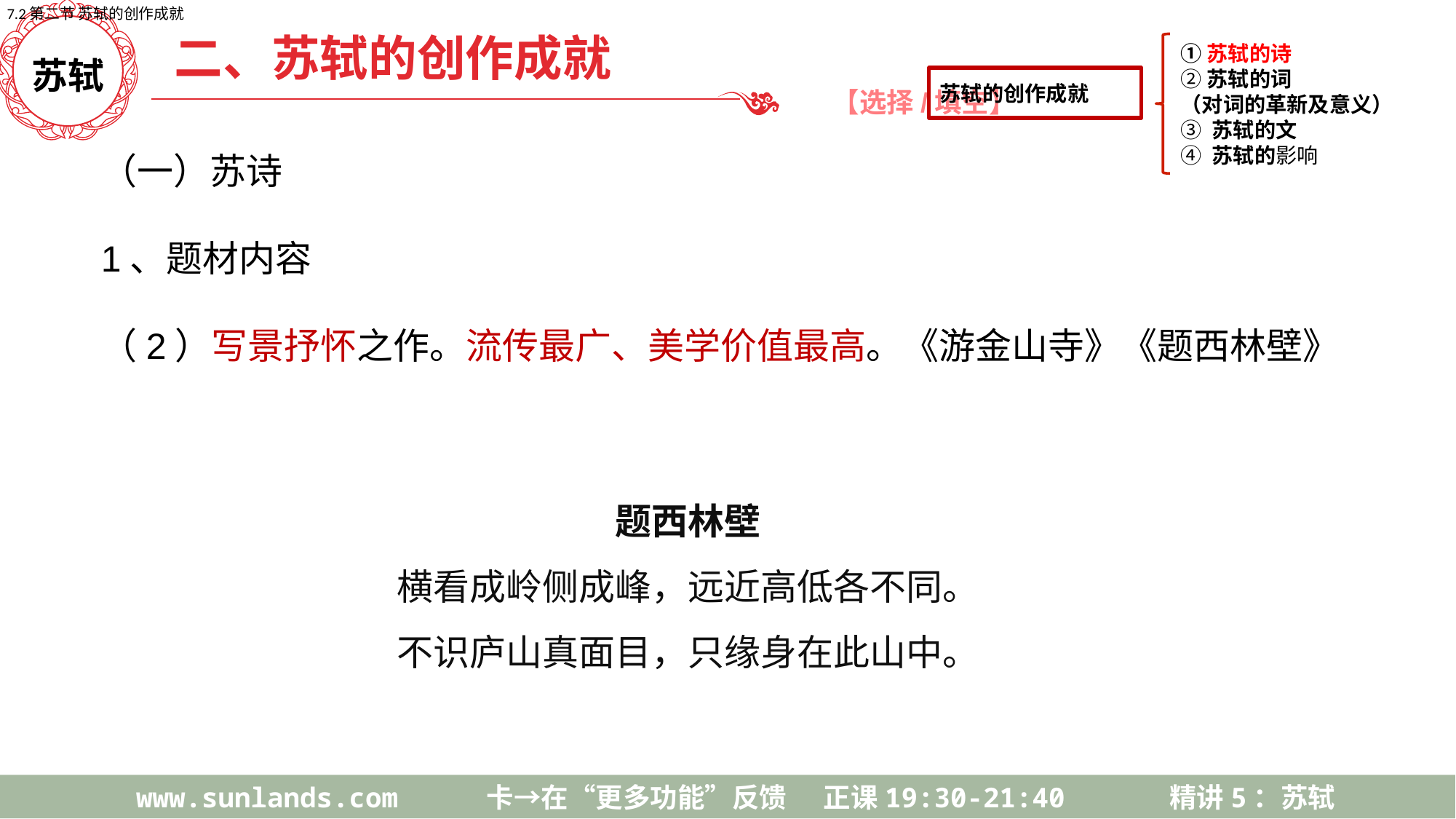

7.2第二节 苏轼的创作成就

二、苏轼的创作成就

苏轼的创作成就
①苏轼的诗
②苏轼的词
（对词的革新及意义）
③ 苏轼的文
④ 苏轼的影响
苏轼
【选择/填空】

（一）苏诗
1、题材内容
（2）写景抒怀之作。流传最广、美学价值最高。《游金山寺》《题西林壁》
题西林壁
横看成岭侧成峰，远近高低各不同。
不识庐山真面目，只缘身在此山中。